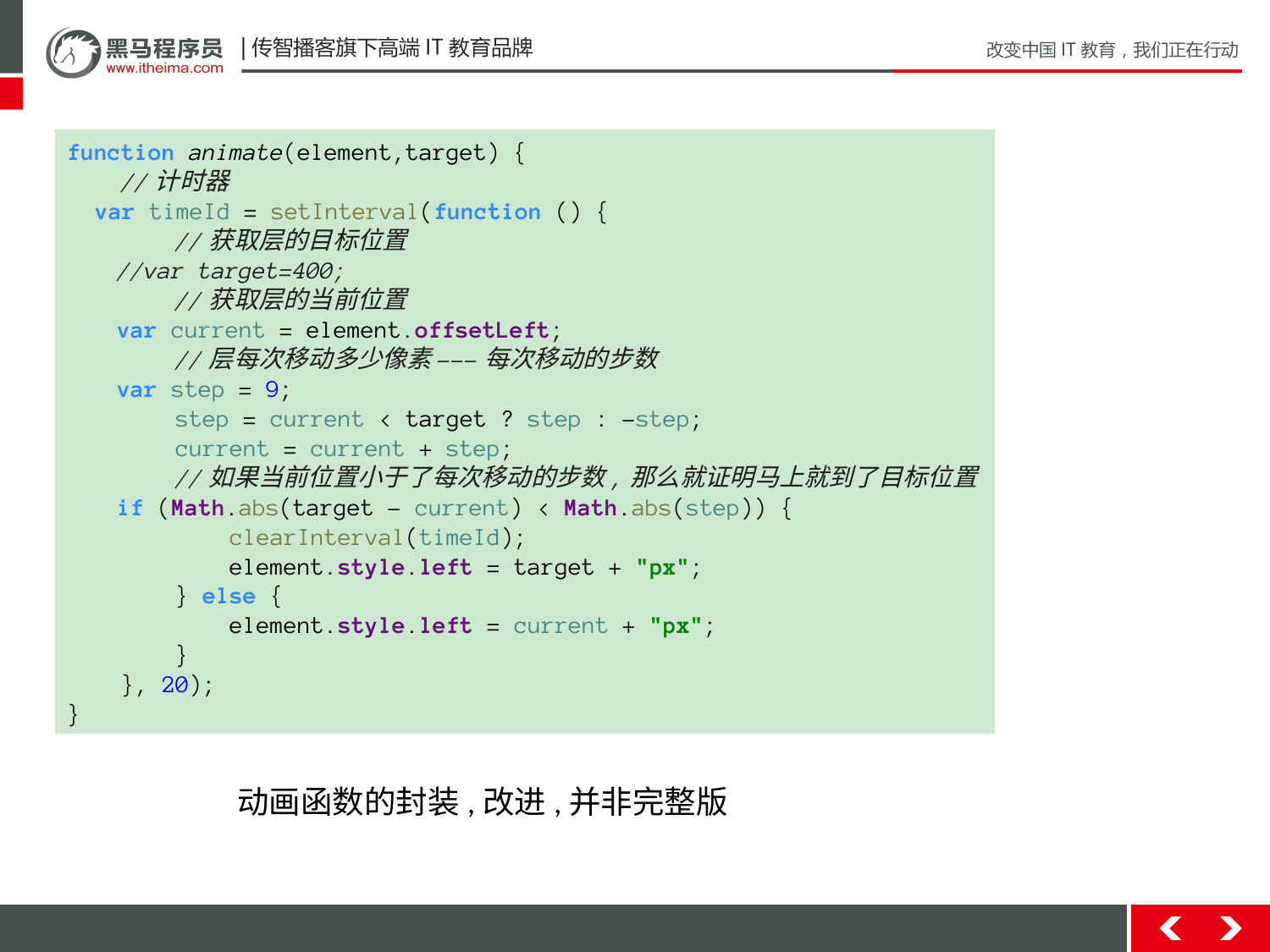

function animate(element,target) {
    //计时器
    var timeId = setInterval(function () {
        //获取层的目标位置
        //var target=400;
        //获取层的当前位置
        var current = element.offsetLeft;
        //层每次移动多少像素---每次移动的步数
        var step = 9;
        step = current < target ? step : -step;
        current = current + step;
        //如果当前位置小于了每次移动的步数,那么就证明马上就到了目标位置
        if (Math.abs(target - current) < Math.abs(step)) {
            clearInterval(timeId);
            element.style.left = target + "px";
        } else {
            element.style.left = current + "px";
        }
    }, 20);
}
动画函数的封装,改进,并非完整版